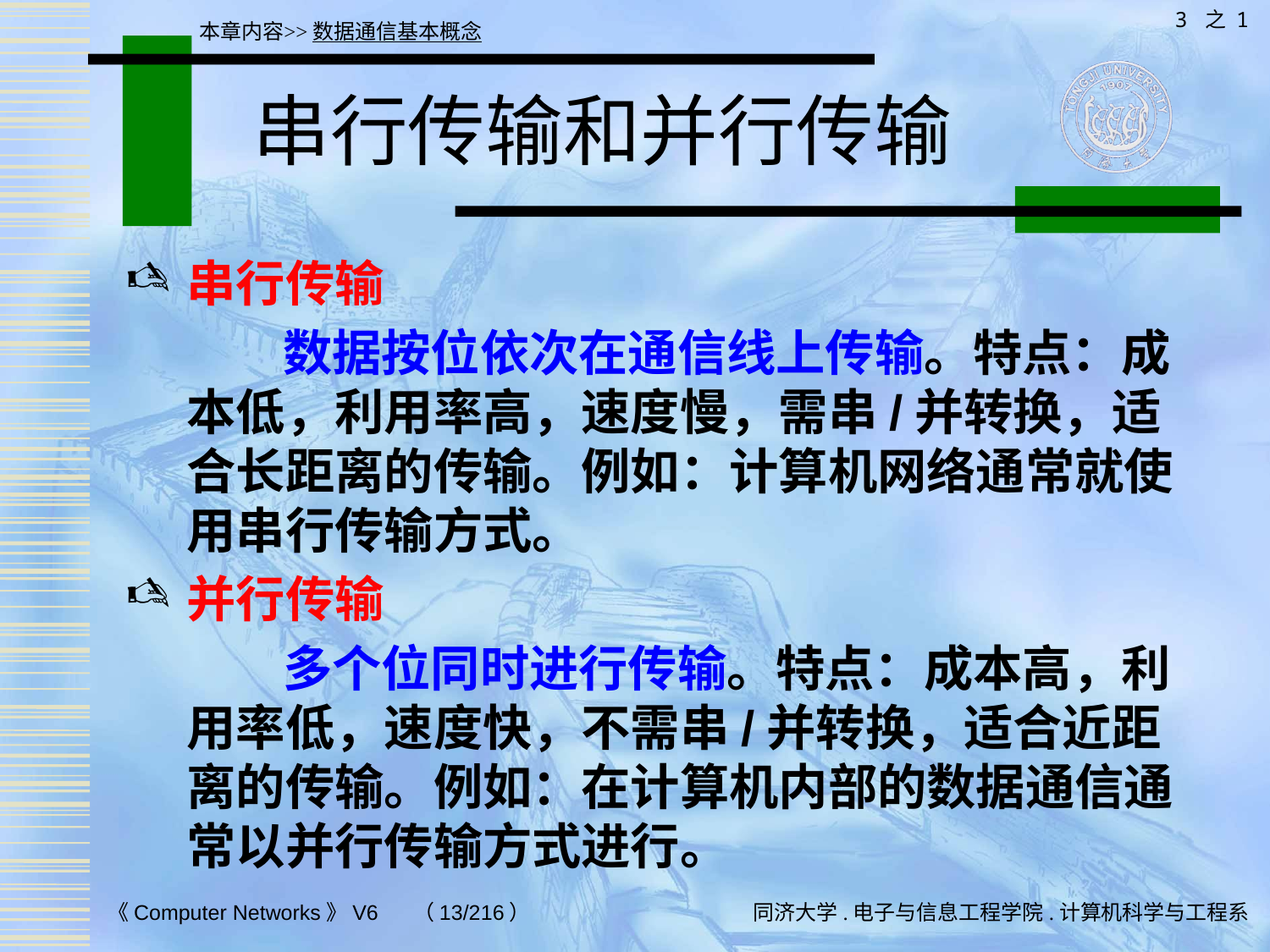

3 之 1
本章内容>>数据通信基本概念
# 串行传输和并行传输
串行传输
             数据按位依次在通信线上传输。特点：成本低，利用率高，速度慢，需串/并转换，适合长距离的传输。例如：计算机网络通常就使用串行传输方式。
并行传输
             多个位同时进行传输。特点：成本高，利用率低，速度快，不需串/并转换，适合近距离的传输。例如：在计算机内部的数据通信通常以并行传输方式进行。